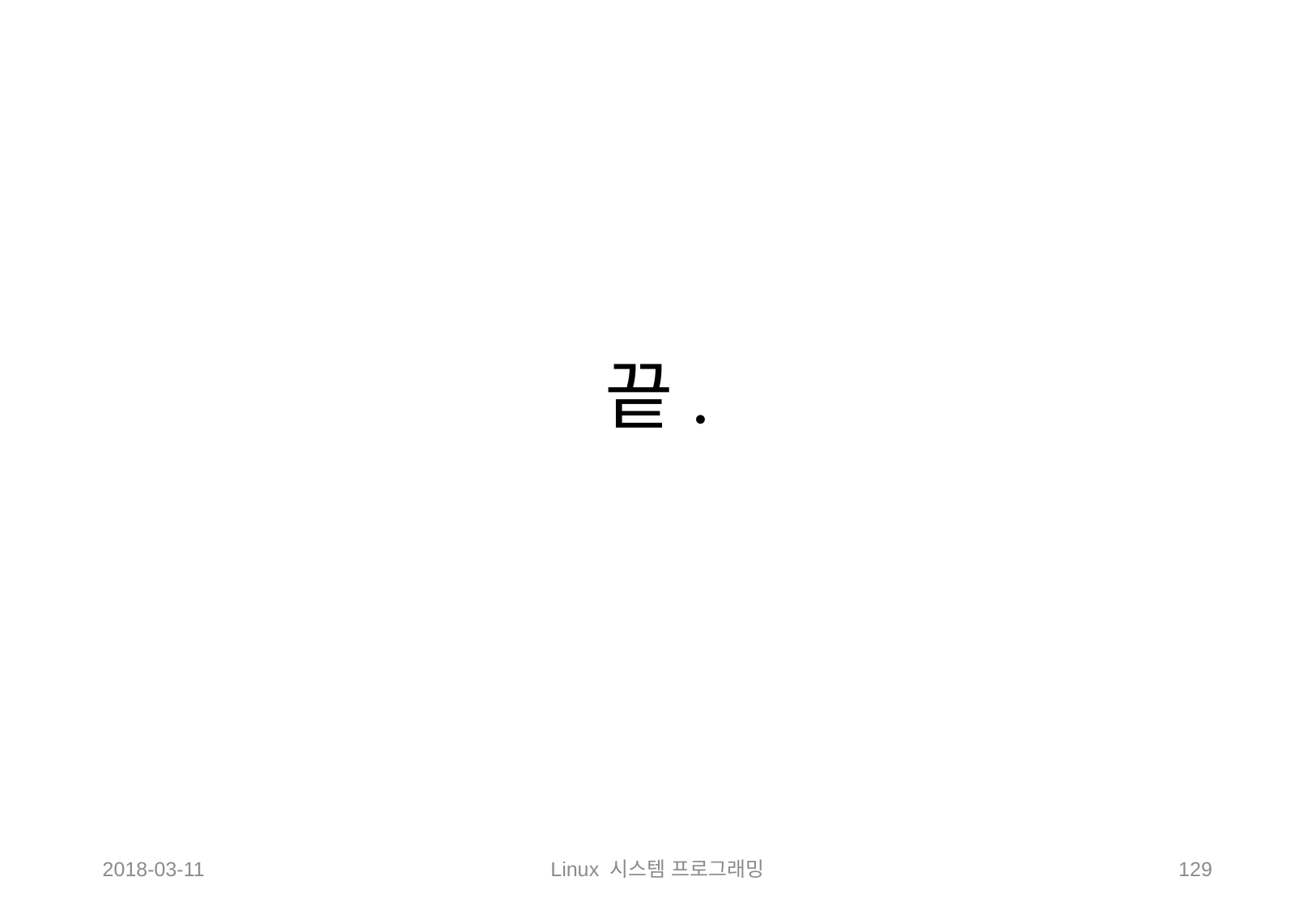

# 끝.
2018-03-11
Linux 시스템 프로그래밍
129